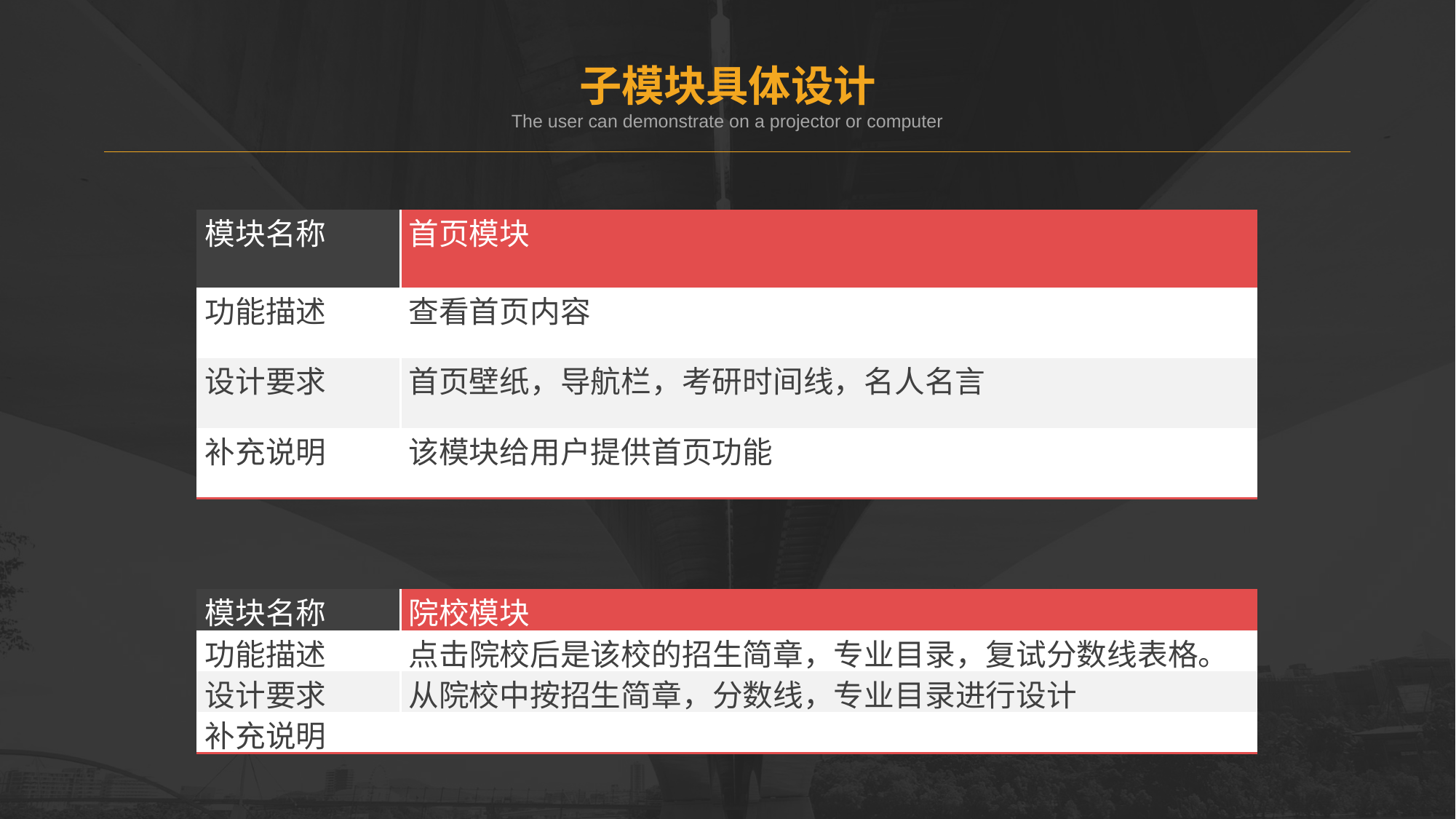

子模块具体设计
The user can demonstrate on a projector or computer
| 模块名称 | 首页模块 |
| --- | --- |
| 功能描述 | 查看首页内容 |
| 设计要求 | 首页壁纸，导航栏，考研时间线，名人名言 |
| 补充说明 | 该模块给用户提供首页功能 |
| 模块名称 | 院校模块 |
| --- | --- |
| 功能描述 | 点击院校后是该校的招生简章，专业目录，复试分数线表格。 |
| 设计要求 | 从院校中按招生简章，分数线，专业目录进行设计 |
| 补充说明 |  |